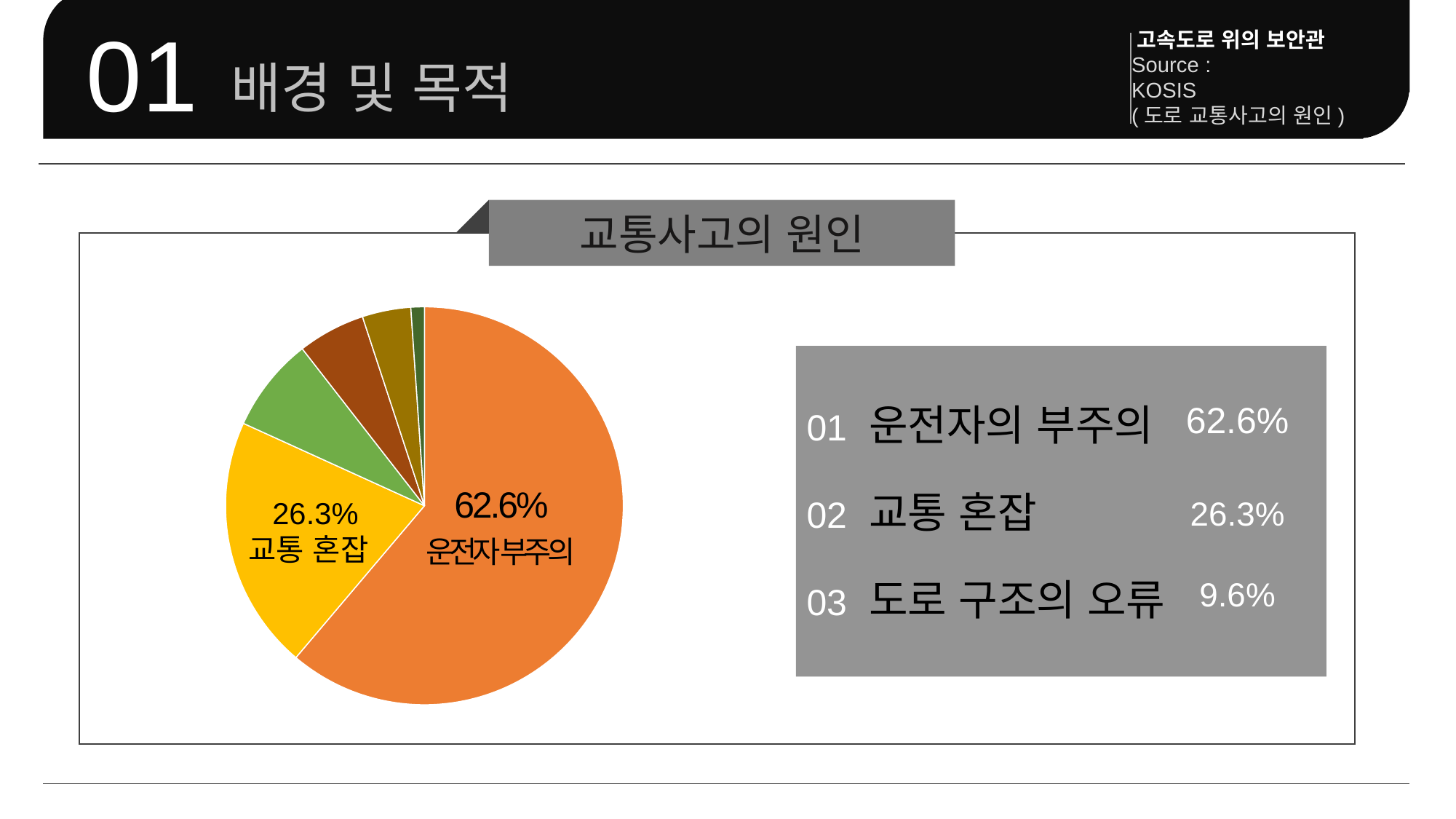

고속도로 위의 보안관
Source :
KOSIS
(도로 교통사고의 원인)
배경 및 목적
01

교통사고의 원인

### Chart:

| Category | 계열1 |
|---|---|
| 운전자의 부주의 | 27.9 |
| 교통 혼잡 | 9.4 |
| 도로 구조의 오류 | 3.5 |
| 보행자의 부주의 | 2.5 |
| 교통 신호체계 오류 | 1.8 |
| 기타 | 0.5 |
|  | None |
|  | None |
|  | None |
|  | None |
|  | None |
|  | None |
|  | None |
|  | None |
|  | None |
|  | None |
01 운전자의 부주의

02 교통 혼잡

03 도로 구조의 오류
62.6%
26.3%
62.6%
26.3%
교통 혼잡
9.6%
운전자 부주의